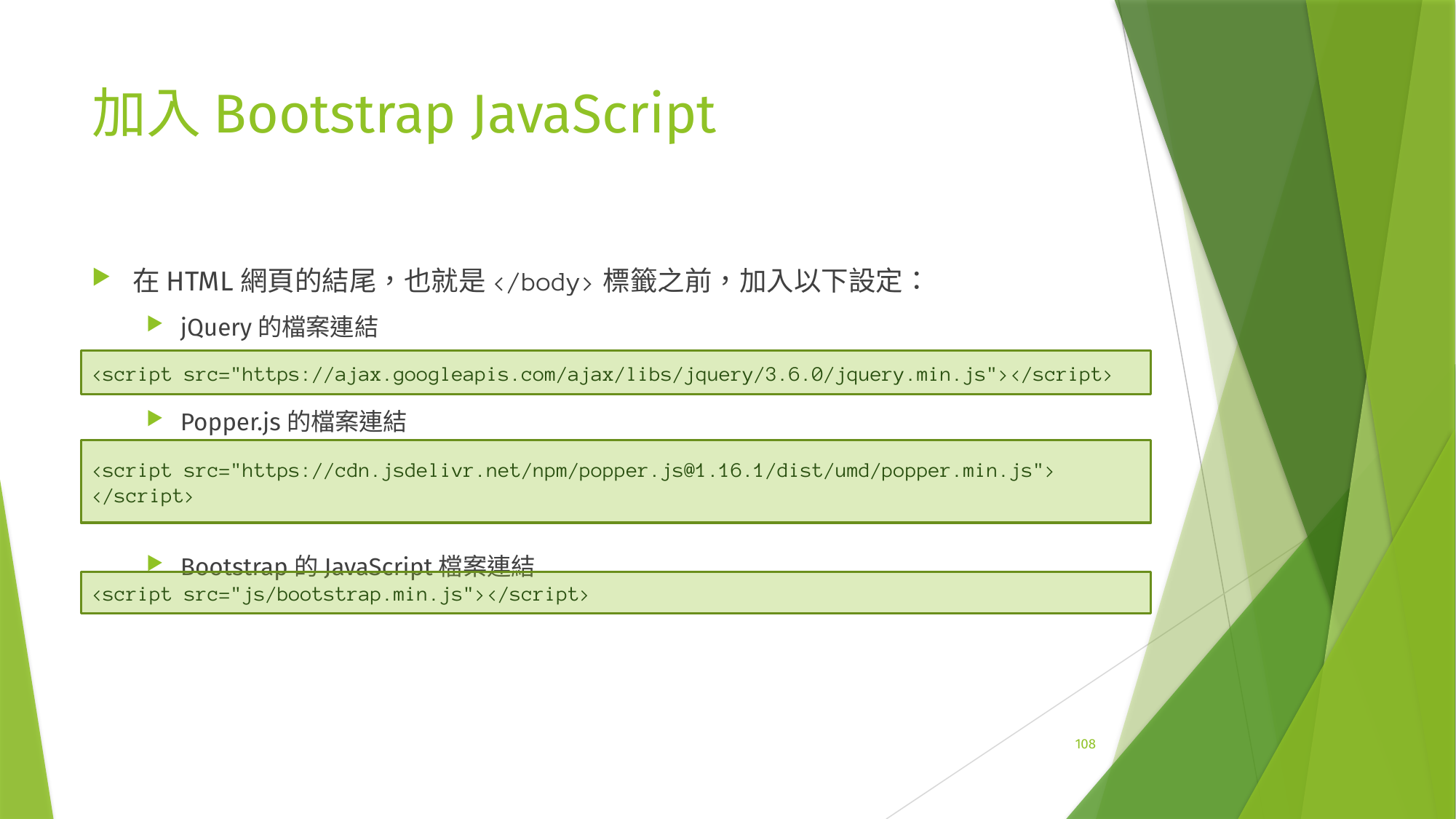

# 加入Bootstrap JavaScript
在HTML網頁的結尾，也就是</body>標籤之前，加入以下設定：
jQuery的檔案連結

Popper.js的檔案連結

Bootstrap的JavaScript檔案連結
<script src="https://ajax.googleapis.com/ajax/libs/jquery/3.6.0/jquery.min.js"></script>
<script src="https://cdn.jsdelivr.net/npm/popper.js@1.16.1/dist/umd/popper.min.js">
</script>
<script src="js/bootstrap.min.js"></script>
108